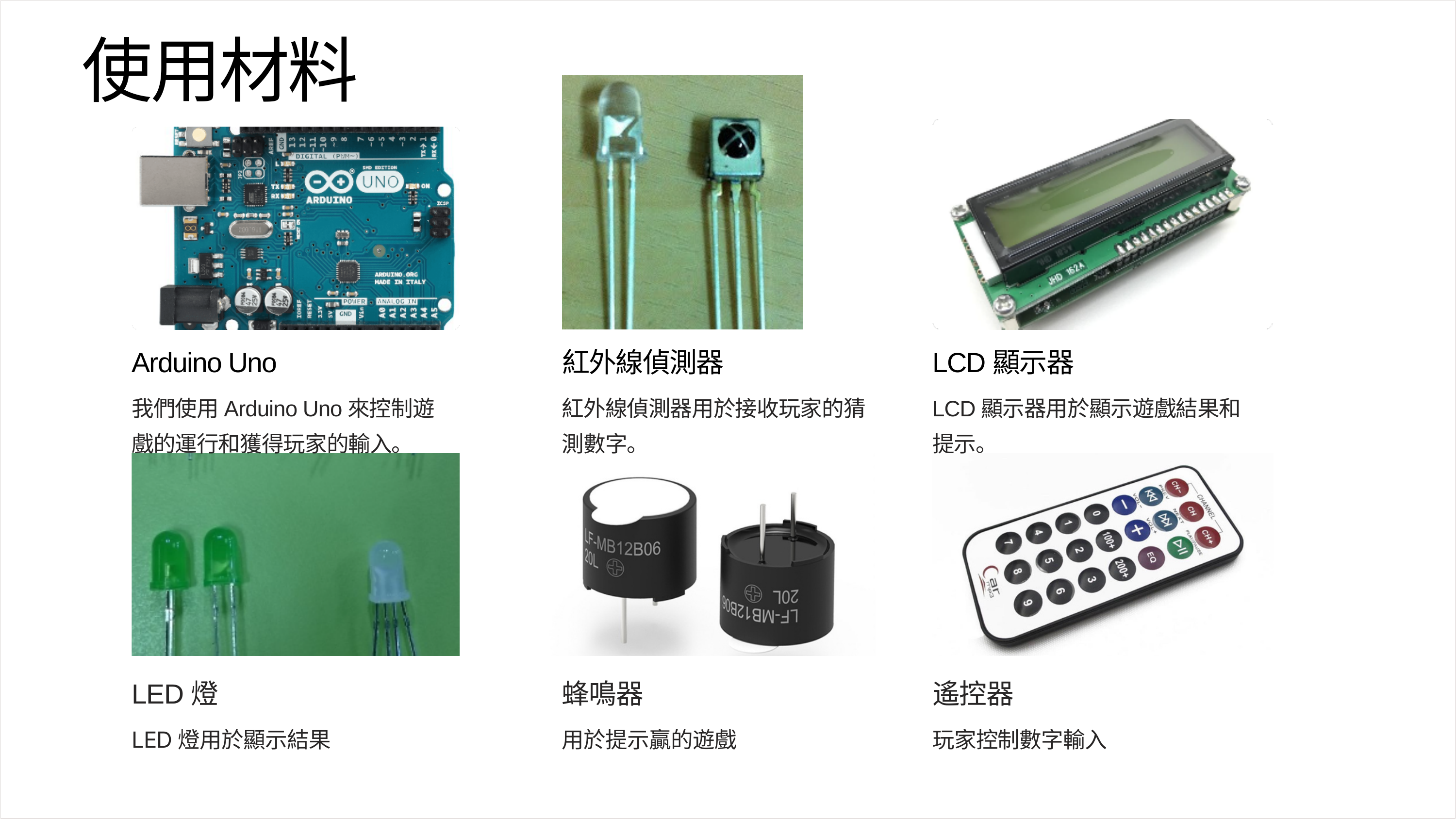

使用材料

紅外線偵測器
LCD顯示器
Arduino Uno
紅外線偵測器用於接收玩家的猜測數字。
我們使用Arduino Uno來控制遊戲的運行和獲得玩家的輸入。
LCD顯示器用於顯示遊戲結果和提示。

LED燈
蜂鳴器
遙控器
LED燈用於顯示結果
用於提示贏的遊戲
玩家控制數字輸入